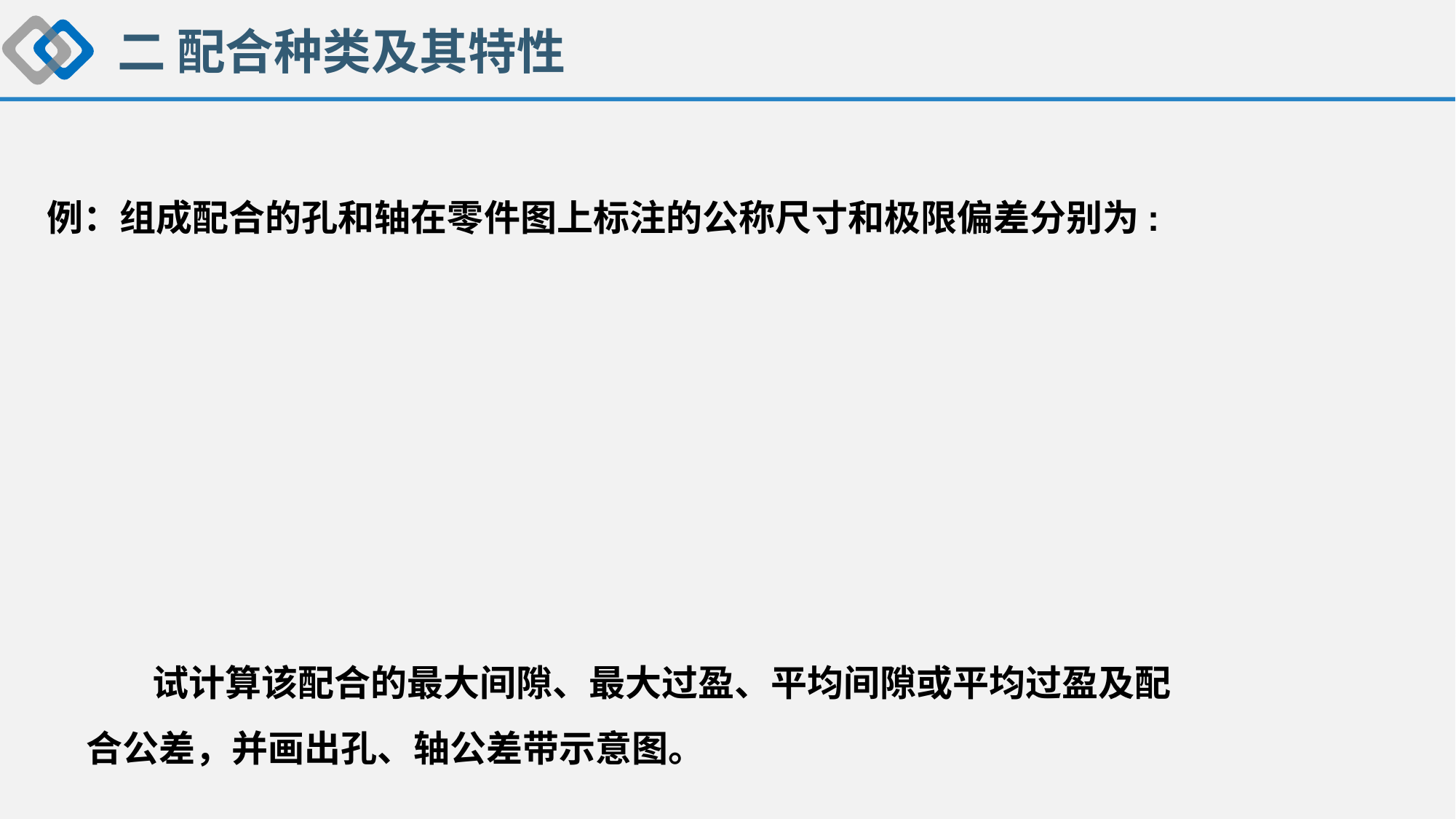

二 配合种类及其特性
例：组成配合的孔和轴在零件图上标注的公称尺寸和极限偏差分别为:
       试计算该配合的最大间隙、最大过盈、平均间隙或平均过盈及配合公差，并画出孔、轴公差带示意图。